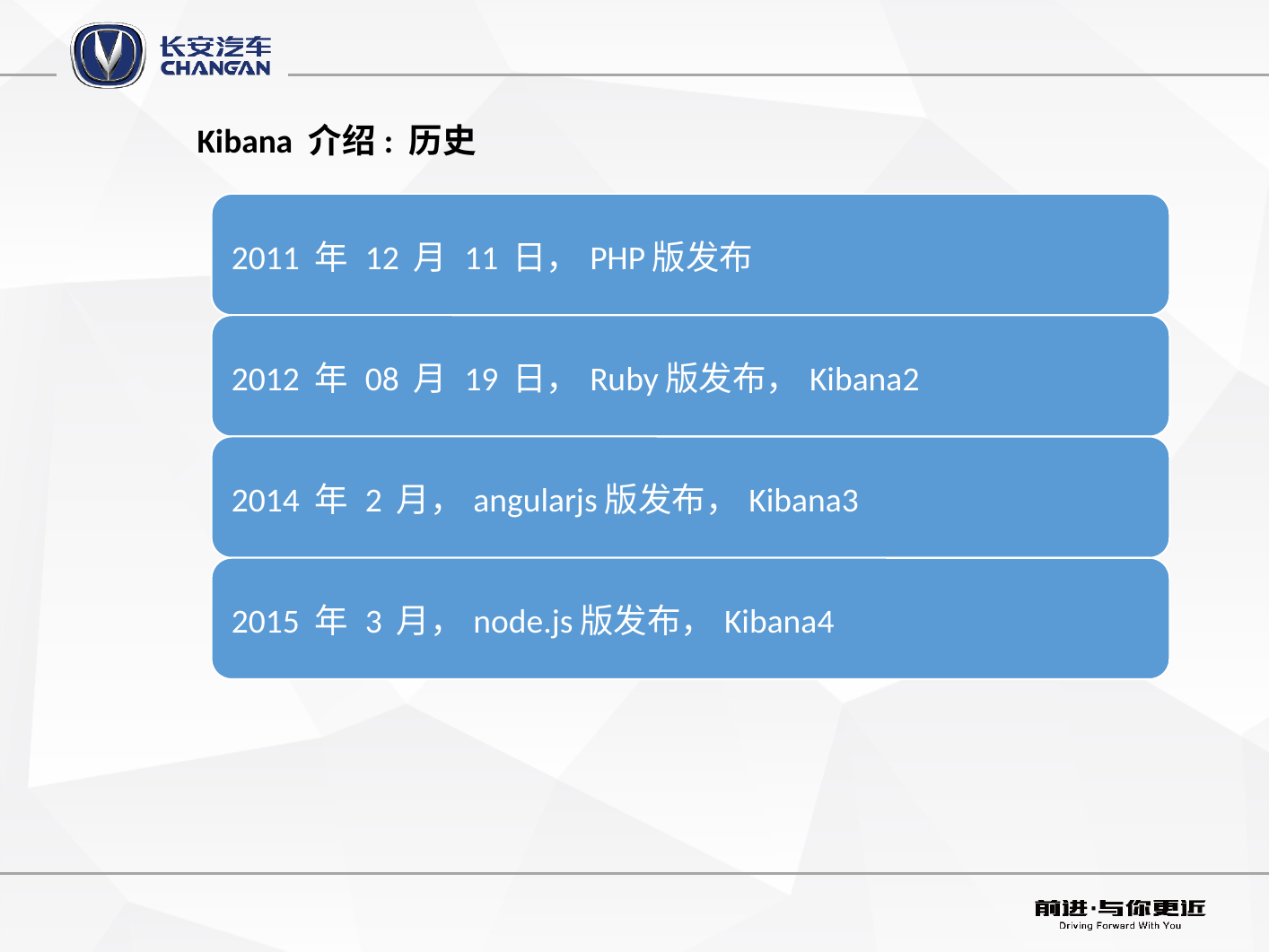

Kibana 介绍: 历史
2012 年 08 月 19 日，Ruby版发布，Kibana2
2014 年 2 月，angularjs版发布，Kibana3
2015 年 3 月，node.js版发布，Kibana4
2011 年 12 月 11 日，PHP版发布
input     ->   filter     ->     output